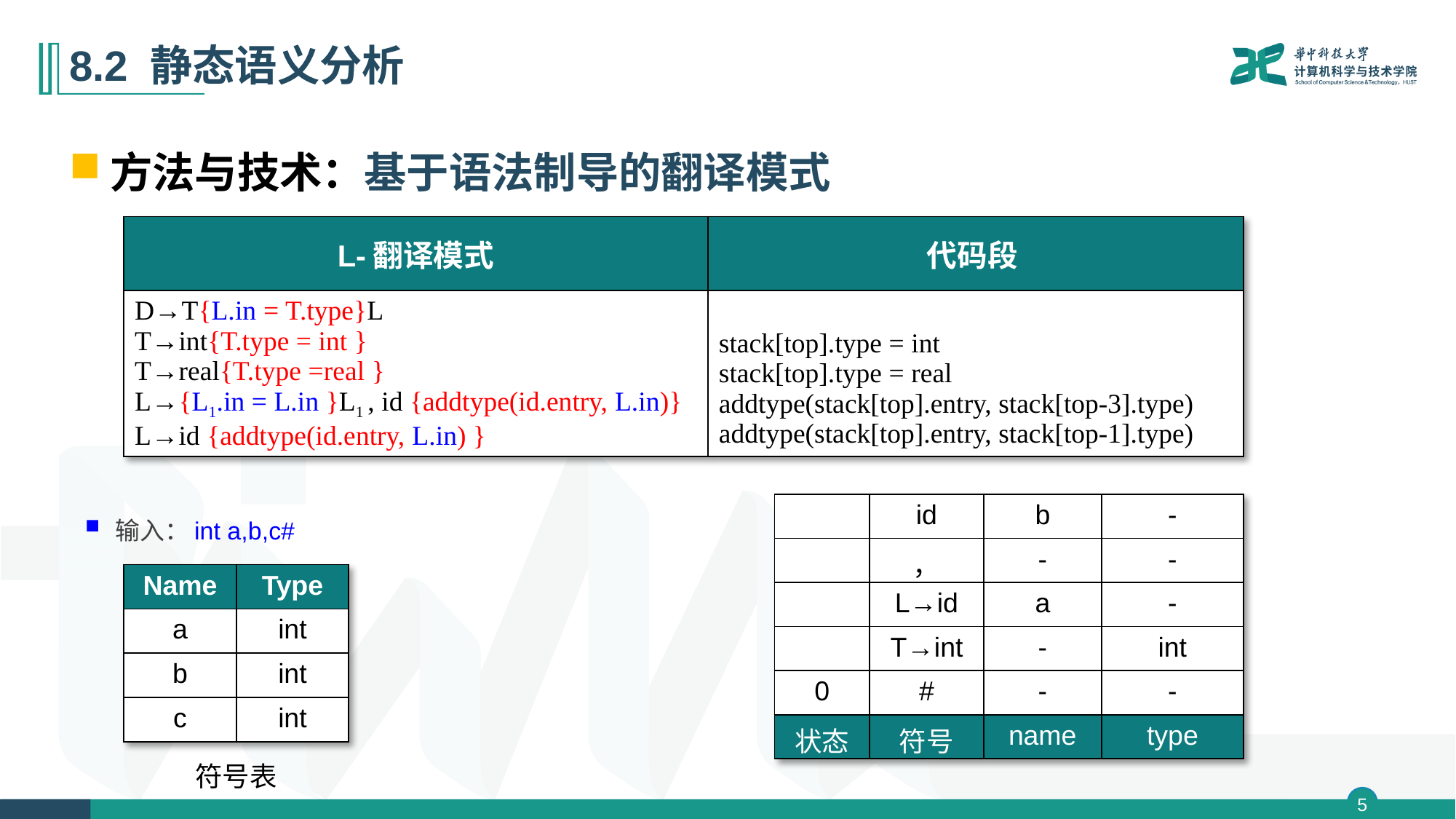

# 8.2 静态语义分析
方法与技术：基于语法制导的翻译模式

| L-翻译模式 | 代码段 |
| --- | --- |
| D→T{L.in = T.type}L T→int{T.type = int } T→real{T.type =real } L→{L1.in = L.in }L1 , id {addtype(id.entry, L.in)} L→id {addtype(id.entry, L.in) } | stack[top].type = int stack[top].type = real addtype(stack[top].entry, stack[top-3].type) addtype(stack[top].entry, stack[top-1].type) |
|  | id | b | - |
| --- | --- | --- | --- |
|  | ， | - | - |
|  | L→id | a | - |
|  | T→int | - | int |
| 0 | # | - | - |
| 状态 | 符号 | name | type |
输入：int a,b,c#
| Name | Type |
| --- | --- |
| a | int |
| b | int |
| c | int |
符号表